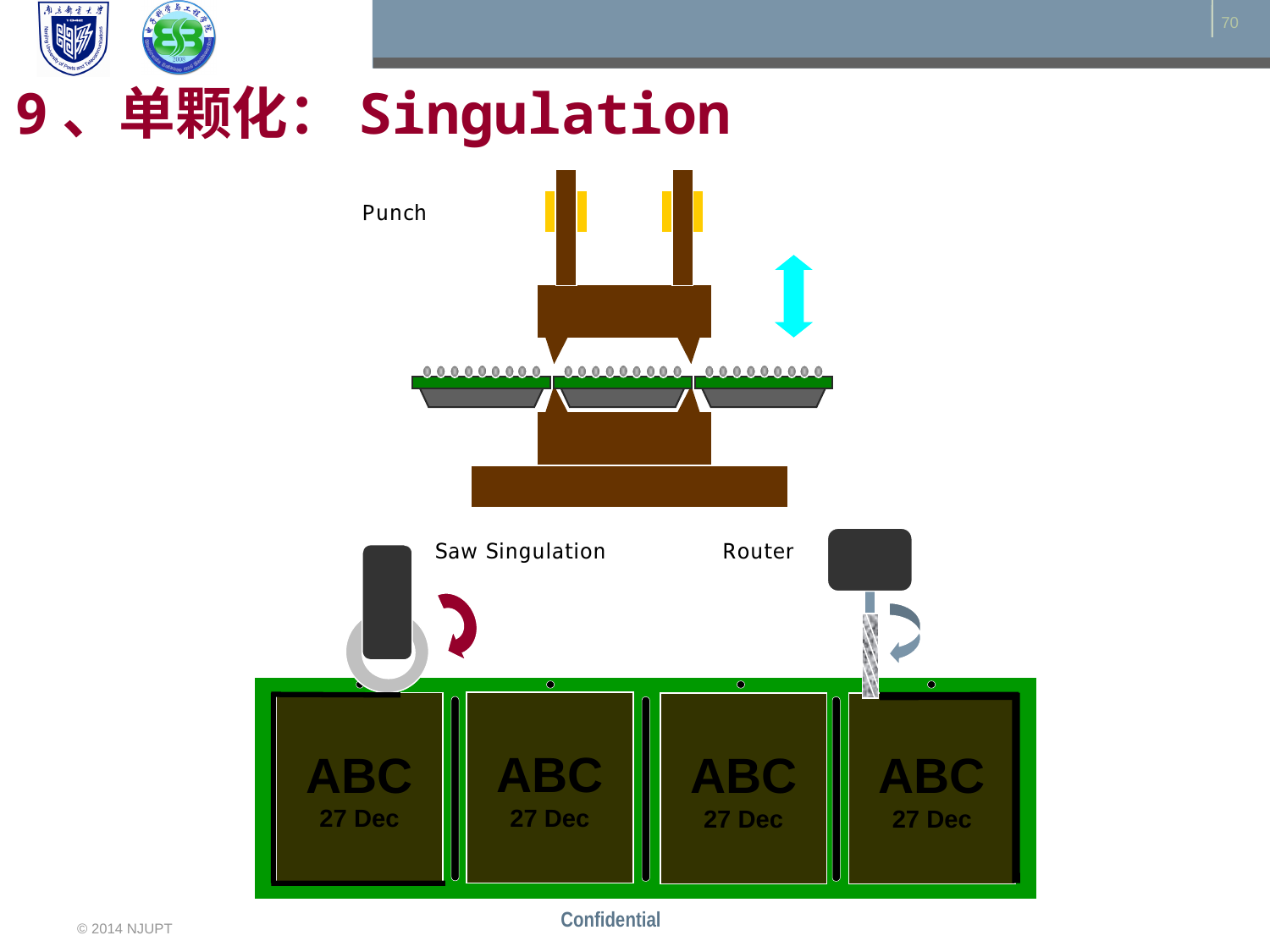

9、单颗化：Singulation

Punch

Saw Singulation
Router

ABC
27 Dec
ABC
27 Dec
ABC
27 Dec
ABC
27 Dec